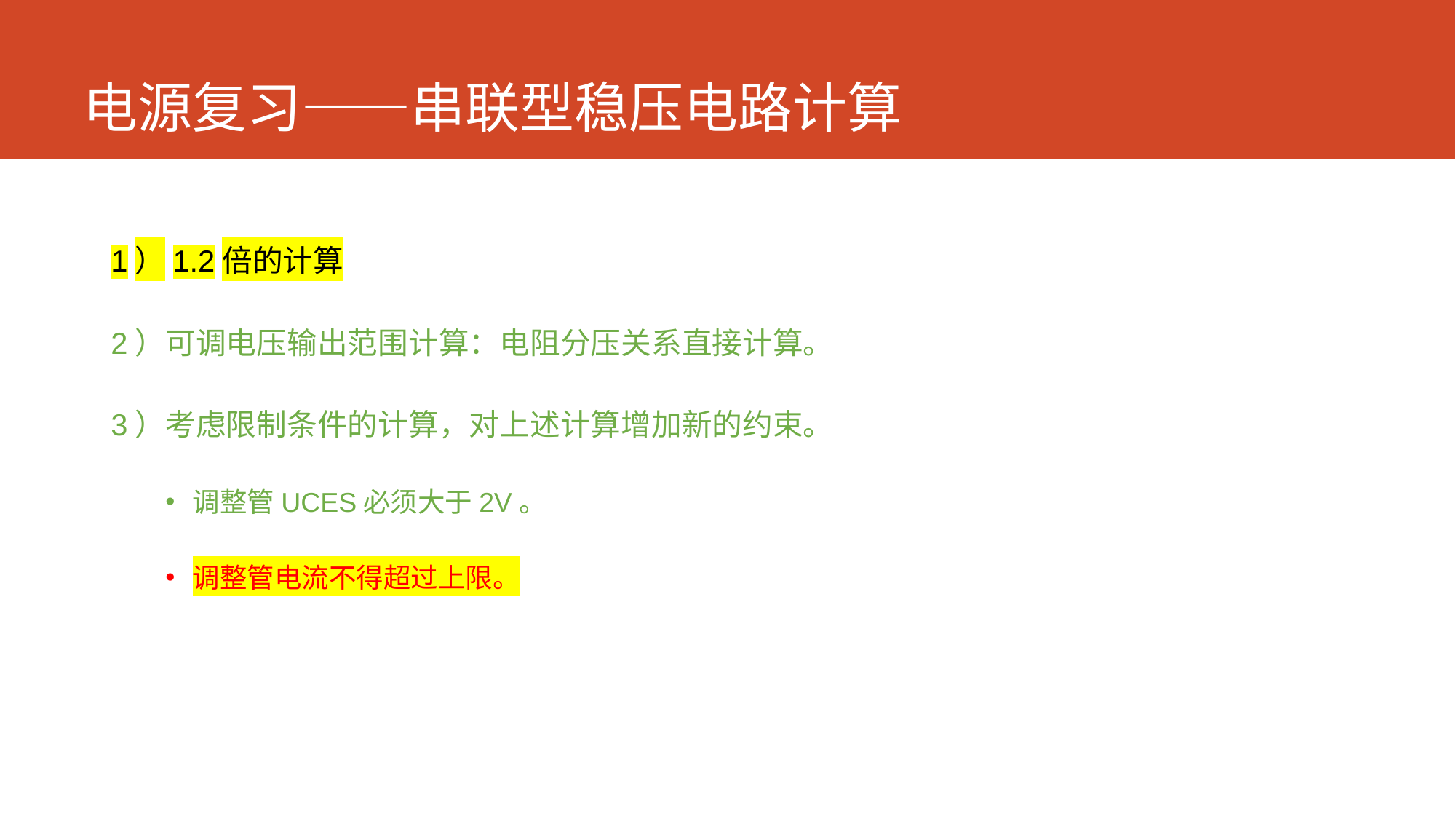

# 电源复习——串联型稳压电路计算
1）1.2倍的计算
2）可调电压输出范围计算：电阻分压关系直接计算。
3）考虑限制条件的计算，对上述计算增加新的约束。
调整管UCES必须大于2V。
调整管电流不得超过上限。